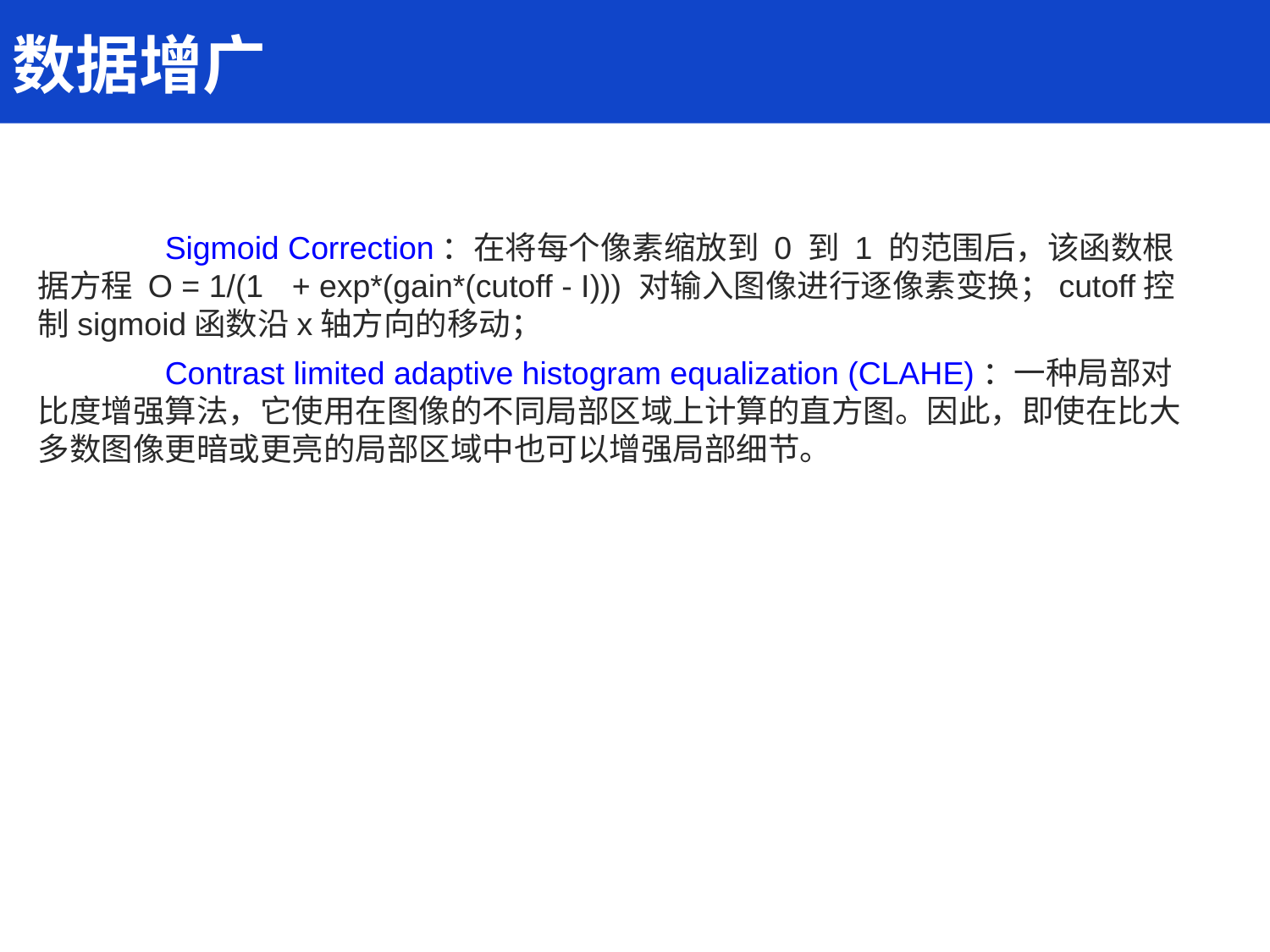

数据增广
	Sigmoid Correction：在将每个像素缩放到 0 到 1 的范围后，该函数根据方程 O = 1/(1 	+ exp*(gain*(cutoff - I))) 对输入图像进行逐像素变换；cutoff控制sigmoid函数沿x轴方向的移动；
	Contrast limited adaptive histogram equalization (CLAHE)：一种局部对比度增强算法，它使用在图像的不同局部区域上计算的直方图。因此，即使在比大多数图像更暗或更亮的局部区域中也可以增强局部细节。